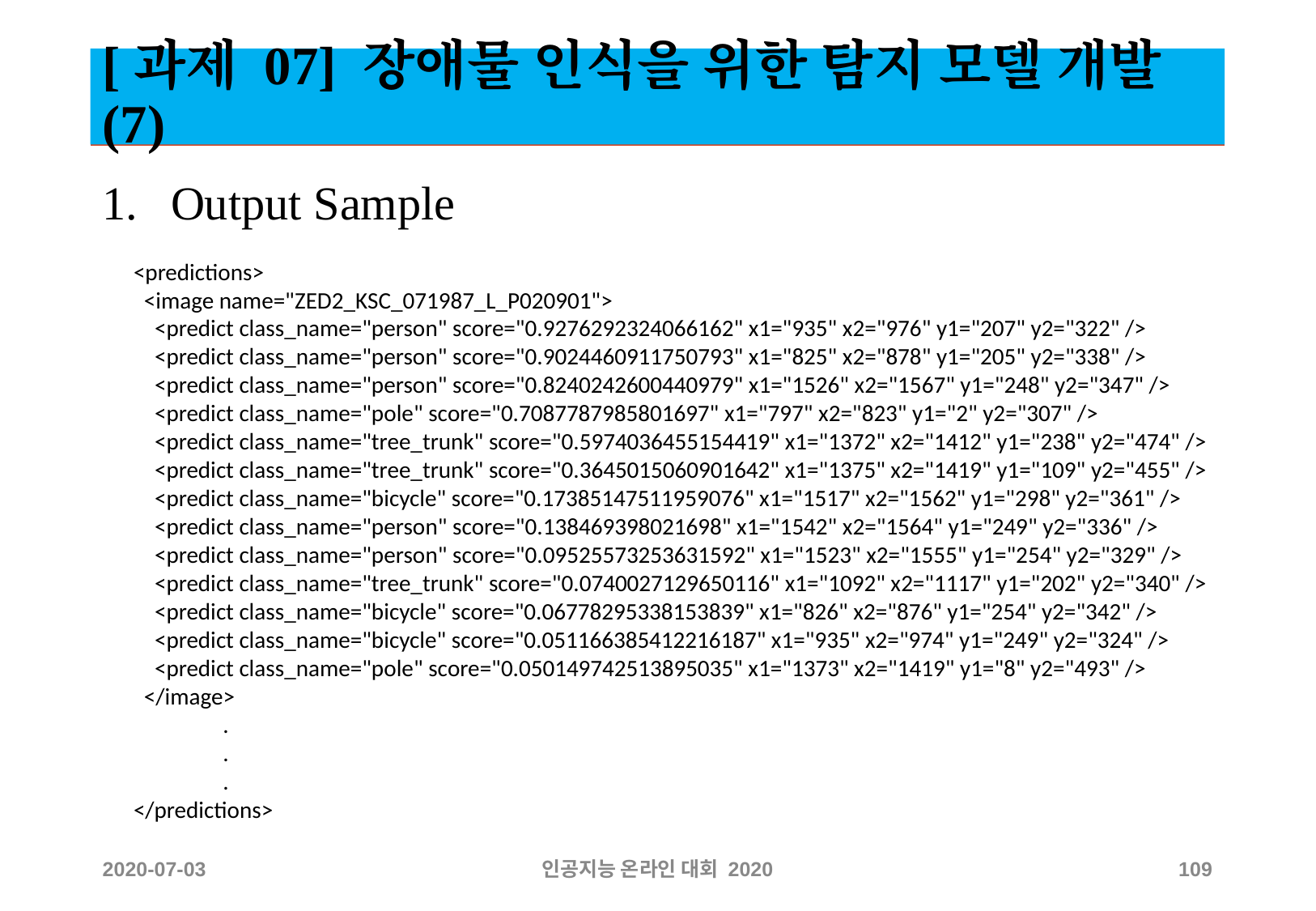

# [과제 07] 장애물 인식을 위한 탐지 모델 개발 (7)
Output Sample
<predictions>
  <image name="ZED2_KSC_071987_L_P020901">
    <predict class_name="person" score="0.9276292324066162" x1="935" x2="976" y1="207" y2="322" />
    <predict class_name="person" score="0.9024460911750793" x1="825" x2="878" y1="205" y2="338" />
    <predict class_name="person" score="0.8240242600440979" x1="1526" x2="1567" y1="248" y2="347" />
    <predict class_name="pole" score="0.7087787985801697" x1="797" x2="823" y1="2" y2="307" />
    <predict class_name="tree_trunk" score="0.5974036455154419" x1="1372" x2="1412" y1="238" y2="474" />
    <predict class_name="tree_trunk" score="0.3645015060901642" x1="1375" x2="1419" y1="109" y2="455" />
    <predict class_name="bicycle" score="0.17385147511959076" x1="1517" x2="1562" y1="298" y2="361" />
    <predict class_name="person" score="0.138469398021698" x1="1542" x2="1564" y1="249" y2="336" />
    <predict class_name="person" score="0.09525573253631592" x1="1523" x2="1555" y1="254" y2="329" />
    <predict class_name="tree_trunk" score="0.0740027129650116" x1="1092" x2="1117" y1="202" y2="340" />
    <predict class_name="bicycle" score="0.06778295338153839" x1="826" x2="876" y1="254" y2="342" />
    <predict class_name="bicycle" score="0.051166385412216187" x1="935" x2="974" y1="249" y2="324" />
    <predict class_name="pole" score="0.050149742513895035" x1="1373" x2="1419" y1="8" y2="493" />
  </image>
                 .
                 .
                 .
</predictions>
2020-07-03
인공지능 온라인 대회 2020
109